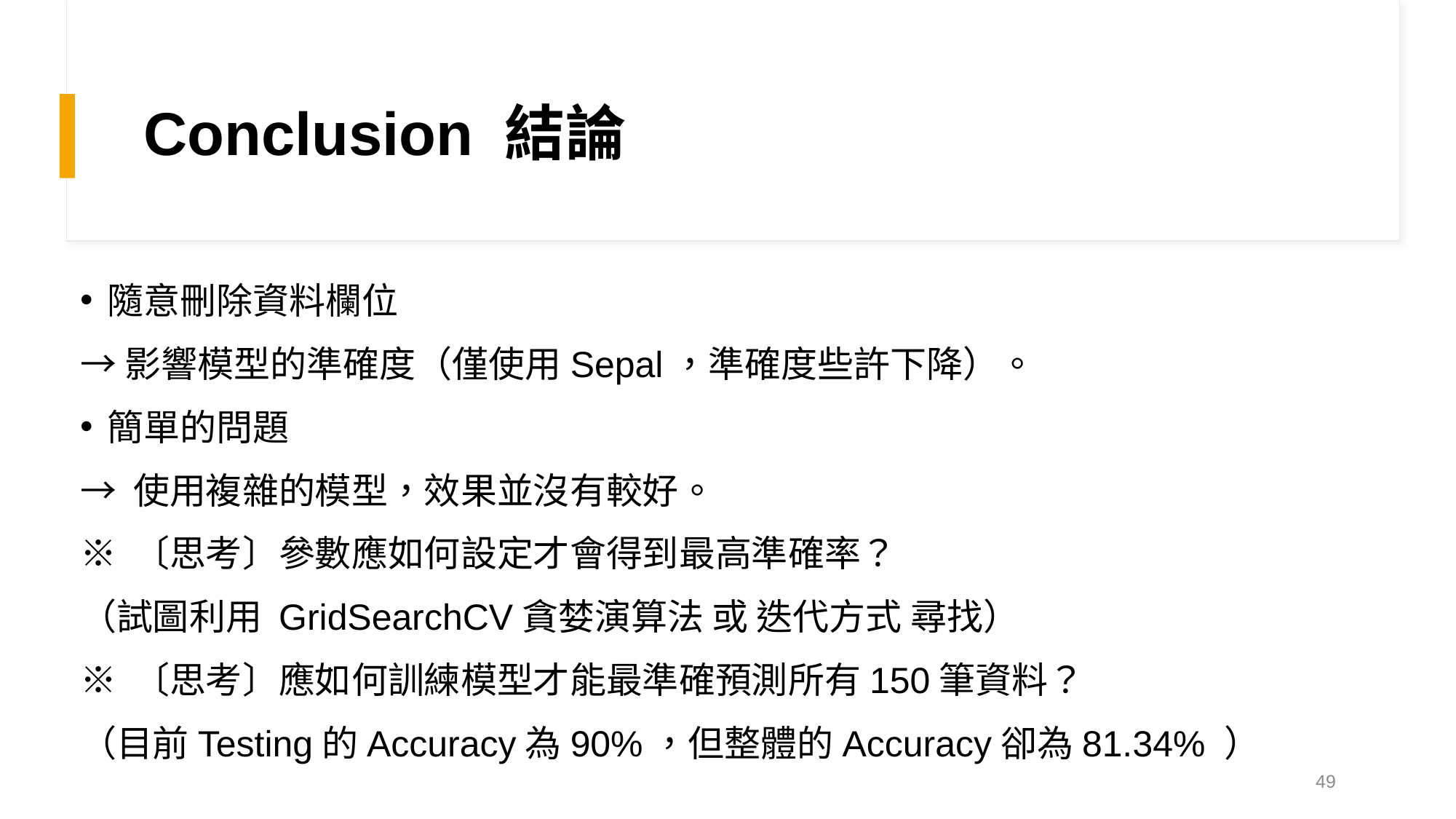

# Conclusion 結論
隨意刪除資料欄位
→影響模型的準確度（僅使用Sepal，準確度些許下降）。
簡單的問題
→ 使用複雜的模型，效果並沒有較好。
※ 〔思考〕參數應如何設定才會得到最高準確率？
（試圖利用 GridSearchCV貪婪演算法 或 迭代方式 尋找）
※ 〔思考〕應如何訓練模型才能最準確預測所有150筆資料？
（目前Testing的Accuracy為90%，但整體的Accuracy卻為81.34% ）
49